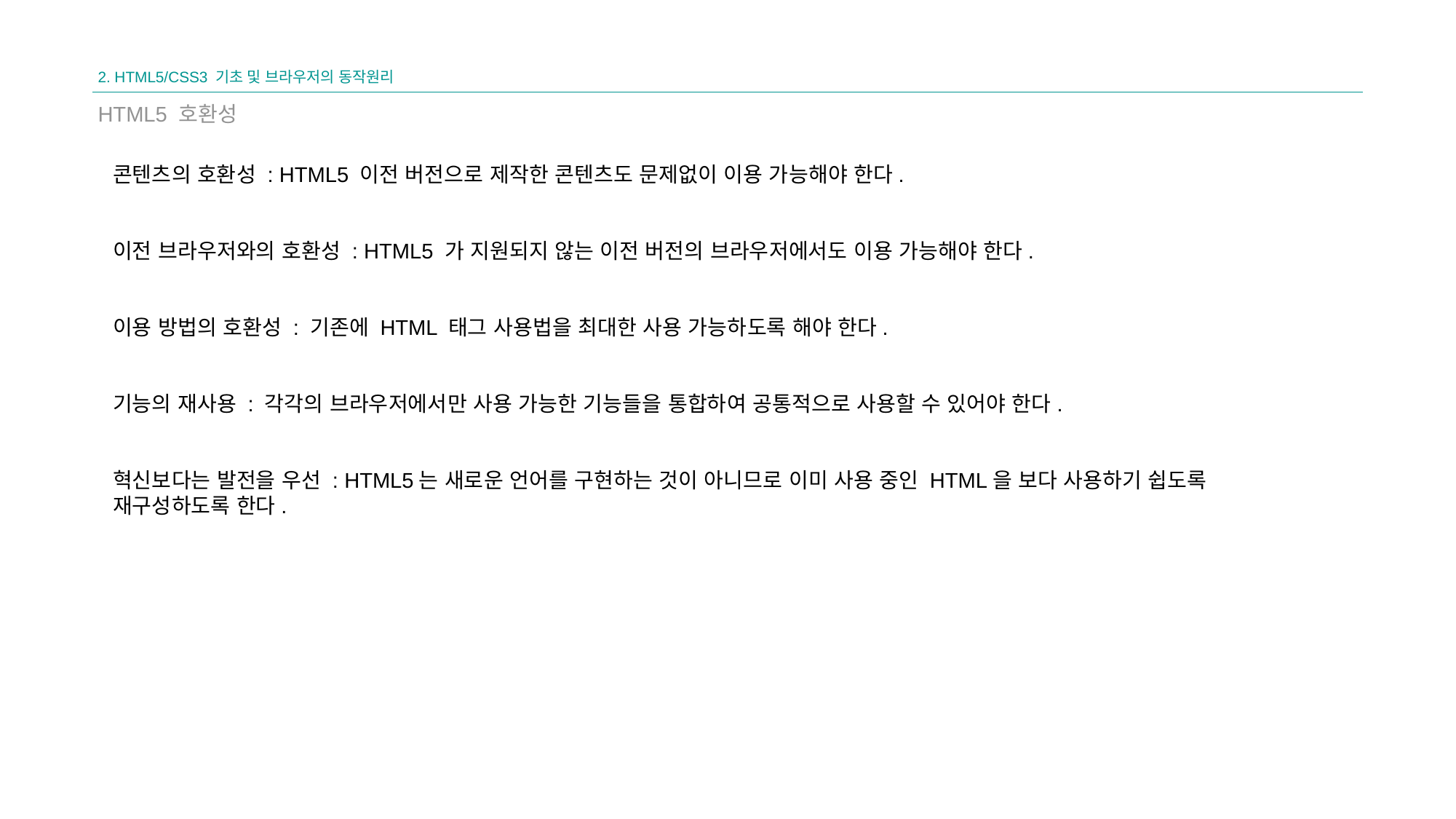

2. HTML5/CSS3 기초 및 브라우저의 동작원리

HTML5 호환성
콘텐츠의 호환성 : HTML5 이전 버전으로 제작한 콘텐츠도 문제없이 이용 가능해야 한다.

이전 브라우저와의 호환성 : HTML5 가 지원되지 않는 이전 버전의 브라우저에서도 이용 가능해야 한다.

이용 방법의 호환성 : 기존에 HTML 태그 사용법을 최대한 사용 가능하도록 해야 한다.

기능의 재사용 : 각각의 브라우저에서만 사용 가능한 기능들을 통합하여 공통적으로 사용할 수 있어야 한다.

혁신보다는 발전을 우선 : HTML5는 새로운 언어를 구현하는 것이 아니므로 이미 사용 중인 HTML을 보다 사용하기 쉽도록
재구성하도록 한다.